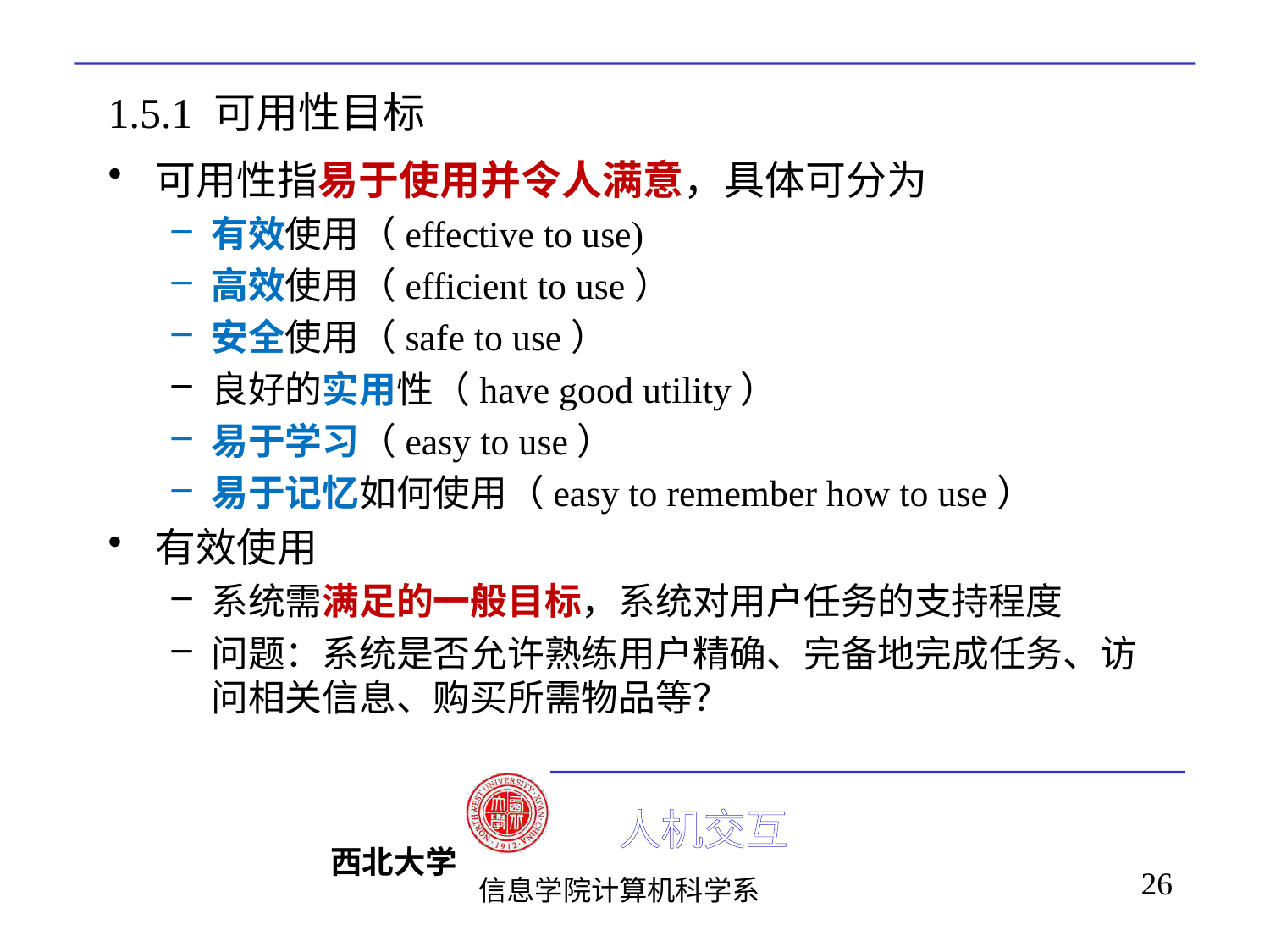

# 1.5.1 可用性目标
可用性指易于使用并令人满意，具体可分为
有效使用（effective to use)
高效使用（efficient to use）
安全使用（safe to use）
良好的实用性（have good utility）
易于学习（easy to use）
易于记忆如何使用（easy to remember how to use）
有效使用
系统需满足的一般目标，系统对用户任务的支持程度
问题：系统是否允许熟练用户精确、完备地完成任务、访问相关信息、购买所需物品等？
26